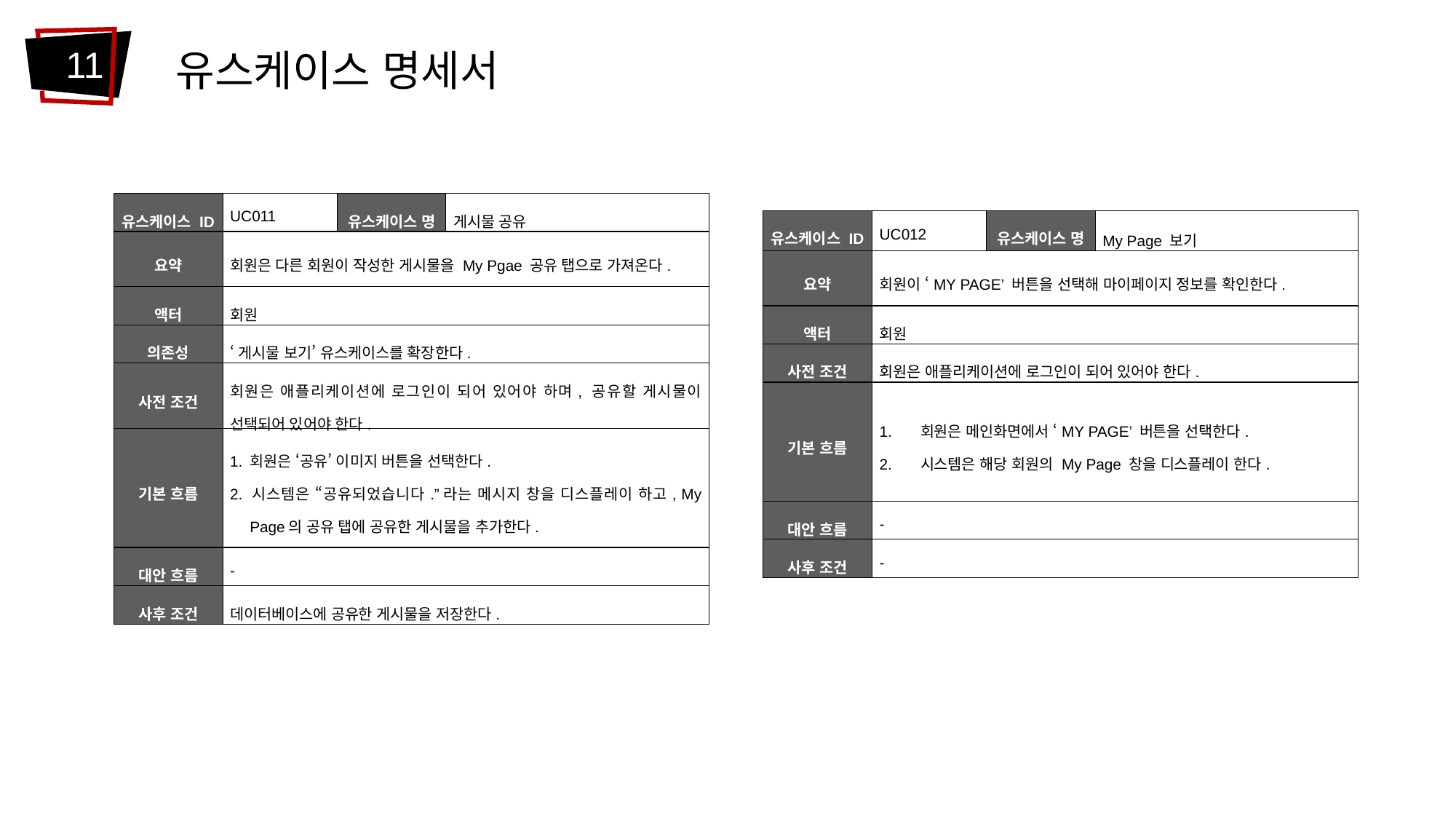

11
유스케이스 명세서
| 유스케이스 ID | UC011 | 유스케이스 명 | 게시물 공유 |
| --- | --- | --- | --- |
| 요약 | 회원은 다른 회원이 작성한 게시물을 My Pgae 공유 탭으로 가져온다. |  |  |
| 액터 | 회원 |  |  |
| 의존성 | ‘게시물 보기’ 유스케이스를 확장한다. |  |  |
| 사전 조건 | 회원은 애플리케이션에 로그인이 되어 있어야 하며, 공유할 게시물이 선택되어 있어야 한다. |  |  |
| 기본 흐름 | 1. 회원은 ‘공유’ 이미지 버튼을 선택한다. 2. 시스템은 “공유되었습니다.”라는 메시지 창을 디스플레이 하고, My Page의 공유 탭에 공유한 게시물을 추가한다. |  |  |
| 대안 흐름 | - |  |  |
| 사후 조건 | 데이터베이스에 공유한 게시물을 저장한다. |  |  |
| 유스케이스 ID | UC012 | 유스케이스 명 | My Page 보기 |
| --- | --- | --- | --- |
| 요약 | 회원이 ‘MY PAGE’ 버튼을 선택해 마이페이지 정보를 확인한다. |  |  |
| 액터 | 회원 |  |  |
| 사전 조건 | 회원은 애플리케이션에 로그인이 되어 있어야 한다. |  |  |
| 기본 흐름 | 회원은 메인화면에서 ‘MY PAGE’ 버튼을 선택한다. 시스템은 해당 회원의 My Page 창을 디스플레이 한다. |  |  |
| 대안 흐름 | - |  |  |
| 사후 조건 | - |  |  |